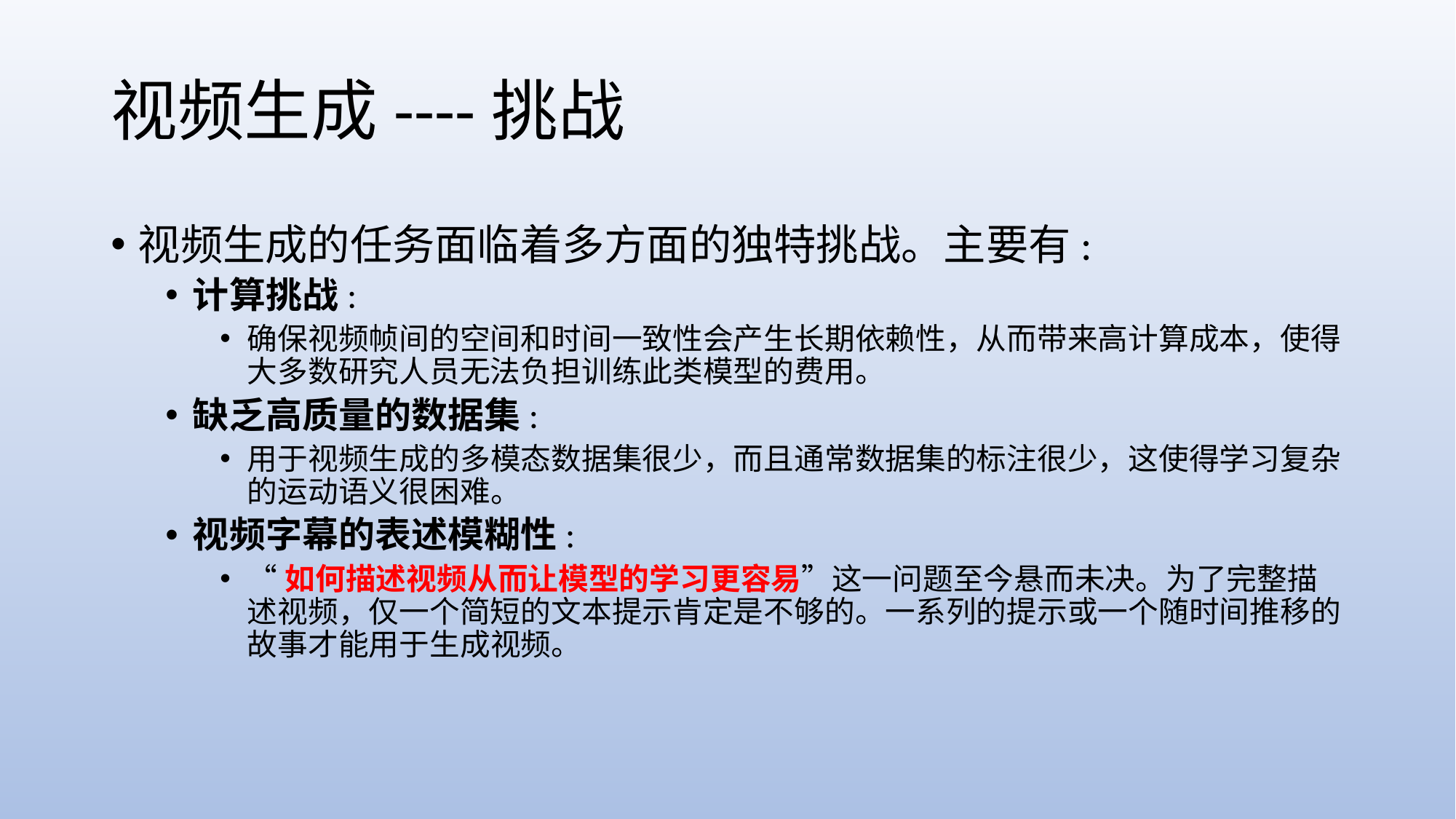

# 视频生成----挑战
视频生成的任务面临着多方面的独特挑战。主要有:
计算挑战:
确保视频帧间的空间和时间一致性会产生长期依赖性，从而带来高计算成本，使得大多数研究人员无法负担训练此类模型的费用。
缺乏高质量的数据集:
用于视频生成的多模态数据集很少，而且通常数据集的标注很少，这使得学习复杂的运动语义很困难。
视频字幕的表述模糊性:
“如何描述视频从而让模型的学习更容易”这一问题至今悬而未决。为了完整描述视频，仅一个简短的文本提示肯定是不够的。一系列的提示或一个随时间推移的故事才能用于生成视频。